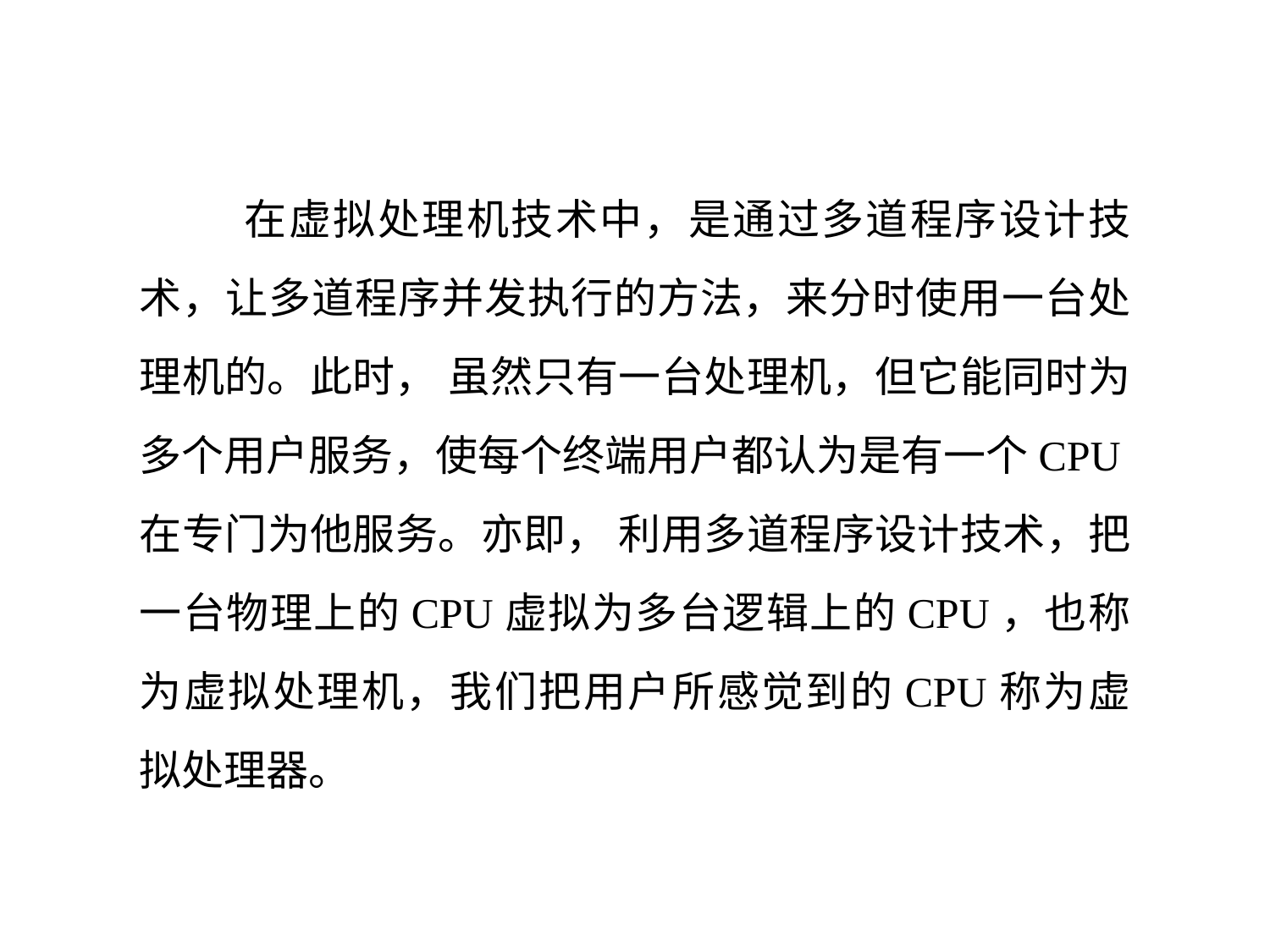

在虚拟处理机技术中，是通过多道程序设计技术，让多道程序并发执行的方法，来分时使用一台处理机的。此时， 虽然只有一台处理机，但它能同时为多个用户服务，使每个终端用户都认为是有一个CPU在专门为他服务。亦即， 利用多道程序设计技术，把一台物理上的CPU虚拟为多台逻辑上的CPU，也称为虚拟处理机，我们把用户所感觉到的CPU称为虚拟处理器。